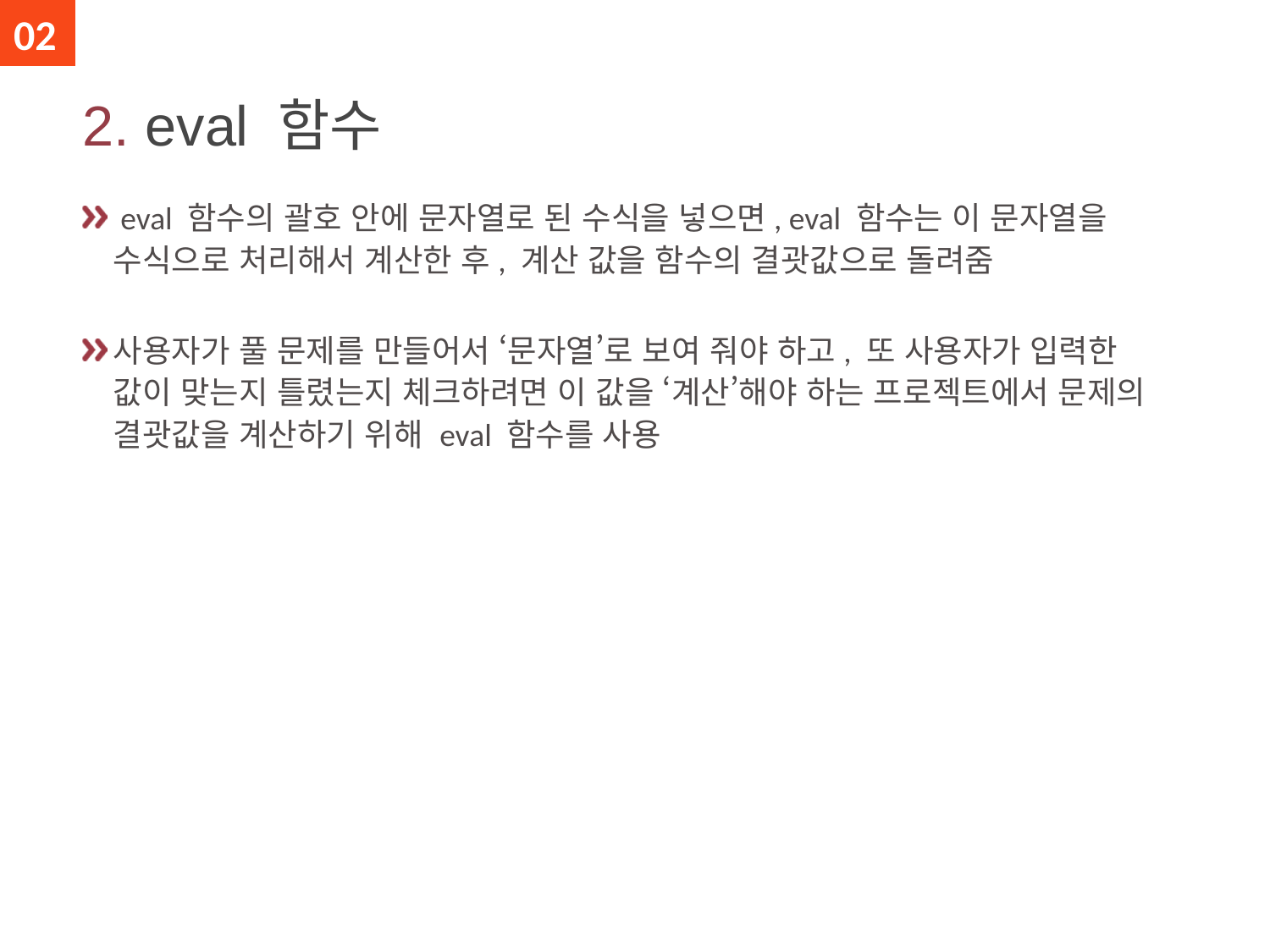

02
# 2. eval 함수
 eval 함수의 괄호 안에 문자열로 된 수식을 넣으면, eval 함수는 이 문자열을 수식으로 처리해서 계산한 후, 계산 값을 함수의 결괏값으로 돌려줌
사용자가 풀 문제를 만들어서 ‘문자열’로 보여 줘야 하고, 또 사용자가 입력한 값이 맞는지 틀렸는지 체크하려면 이 값을 ‘계산’해야 하는 프로젝트에서 문제의 결괏값을 계산하기 위해 eval 함수를 사용